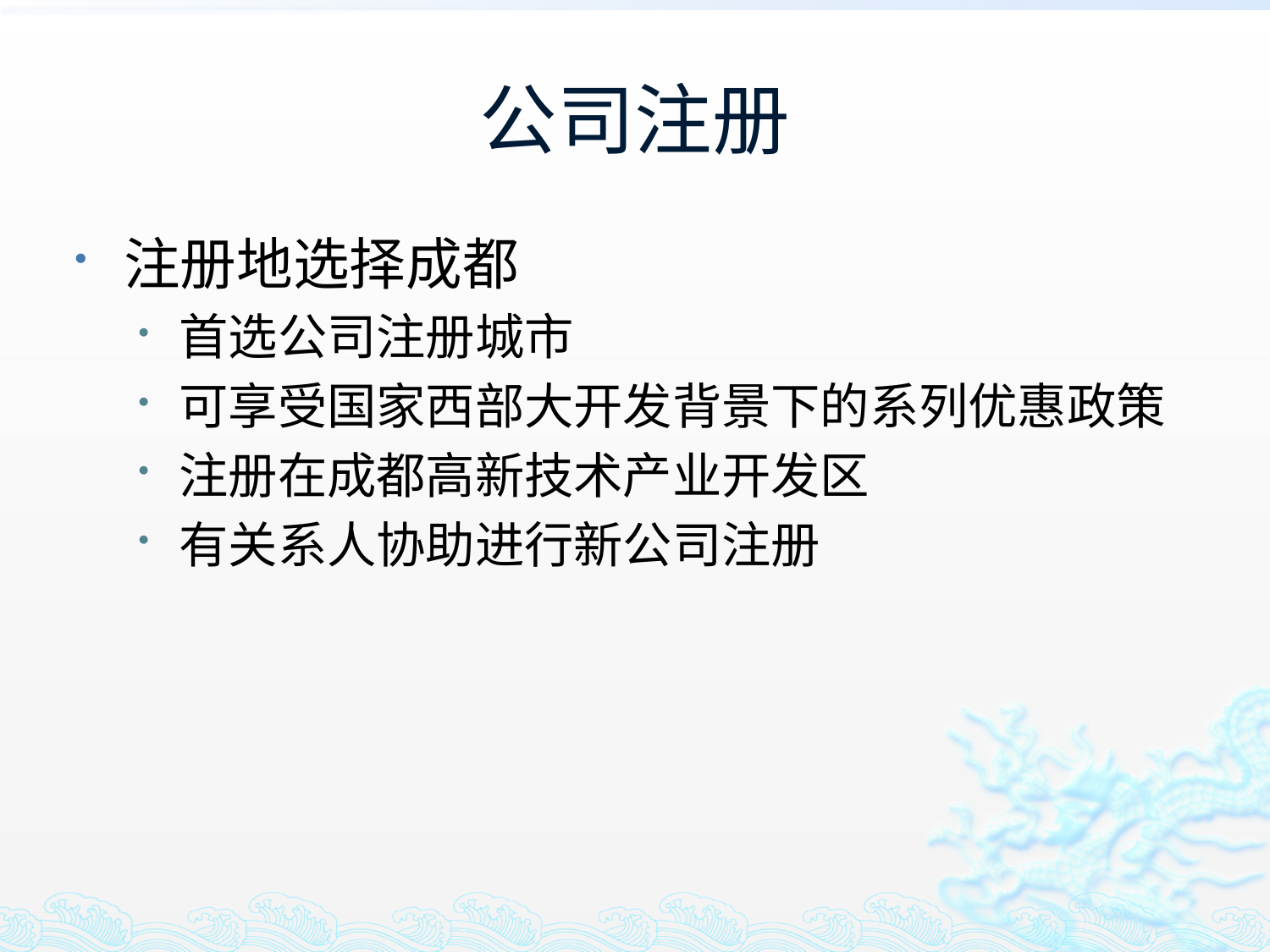

# 公司注册
注册地选择成都
首选公司注册城市
可享受国家西部大开发背景下的系列优惠政策
注册在成都高新技术产业开发区
有关系人协助进行新公司注册